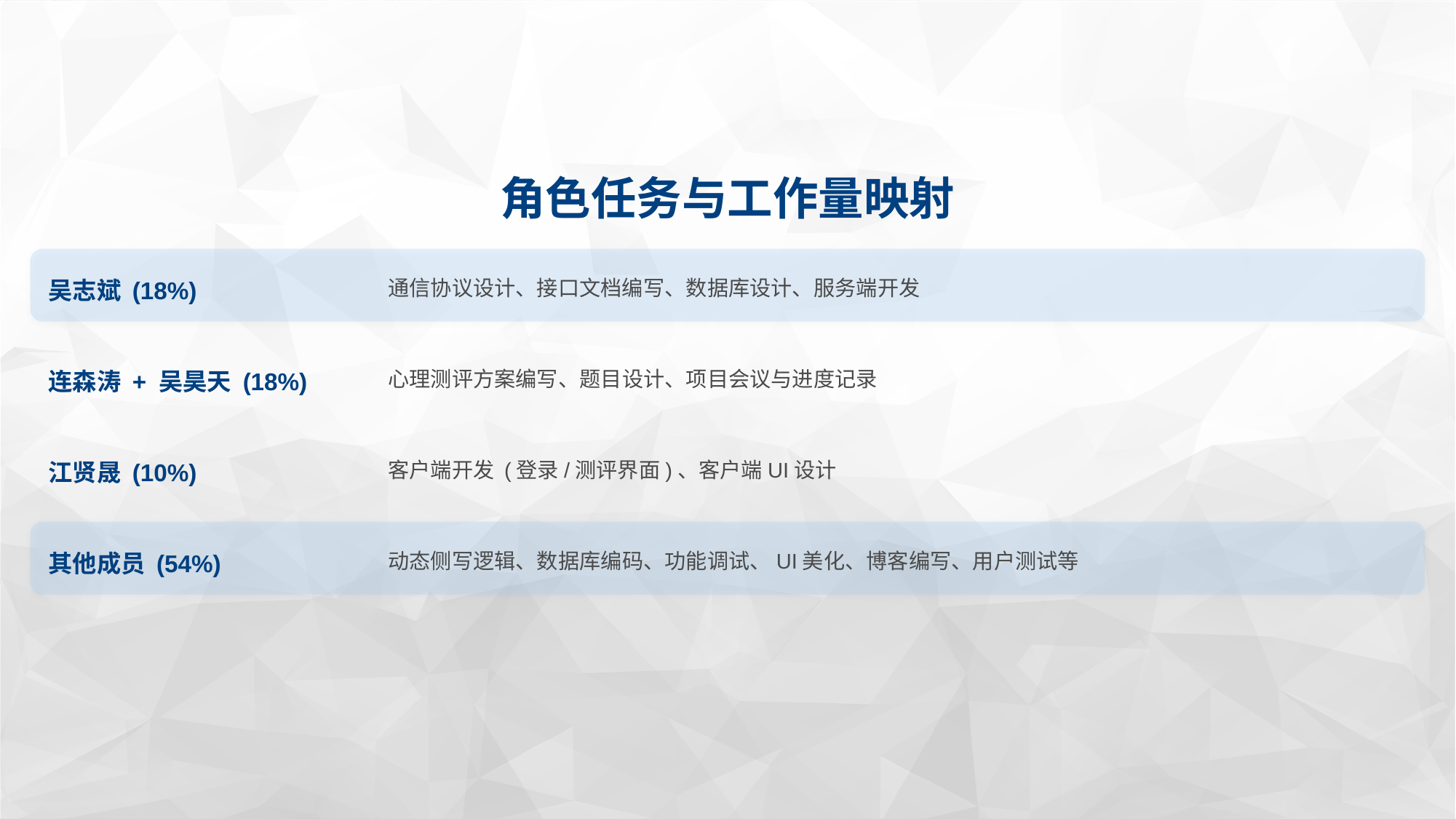

角色任务与工作量映射

吴志斌 (18%)
通信协议设计、接口文档编写、数据库设计、服务端开发
连森涛 + 吴昊天 (18%)
心理测评方案编写、题目设计、项目会议与进度记录
江贤晟 (10%)
客户端开发 (登录/测评界面)、客户端UI设计

其他成员 (54%)
动态侧写逻辑、数据库编码、功能调试、UI美化、博客编写、用户测试等